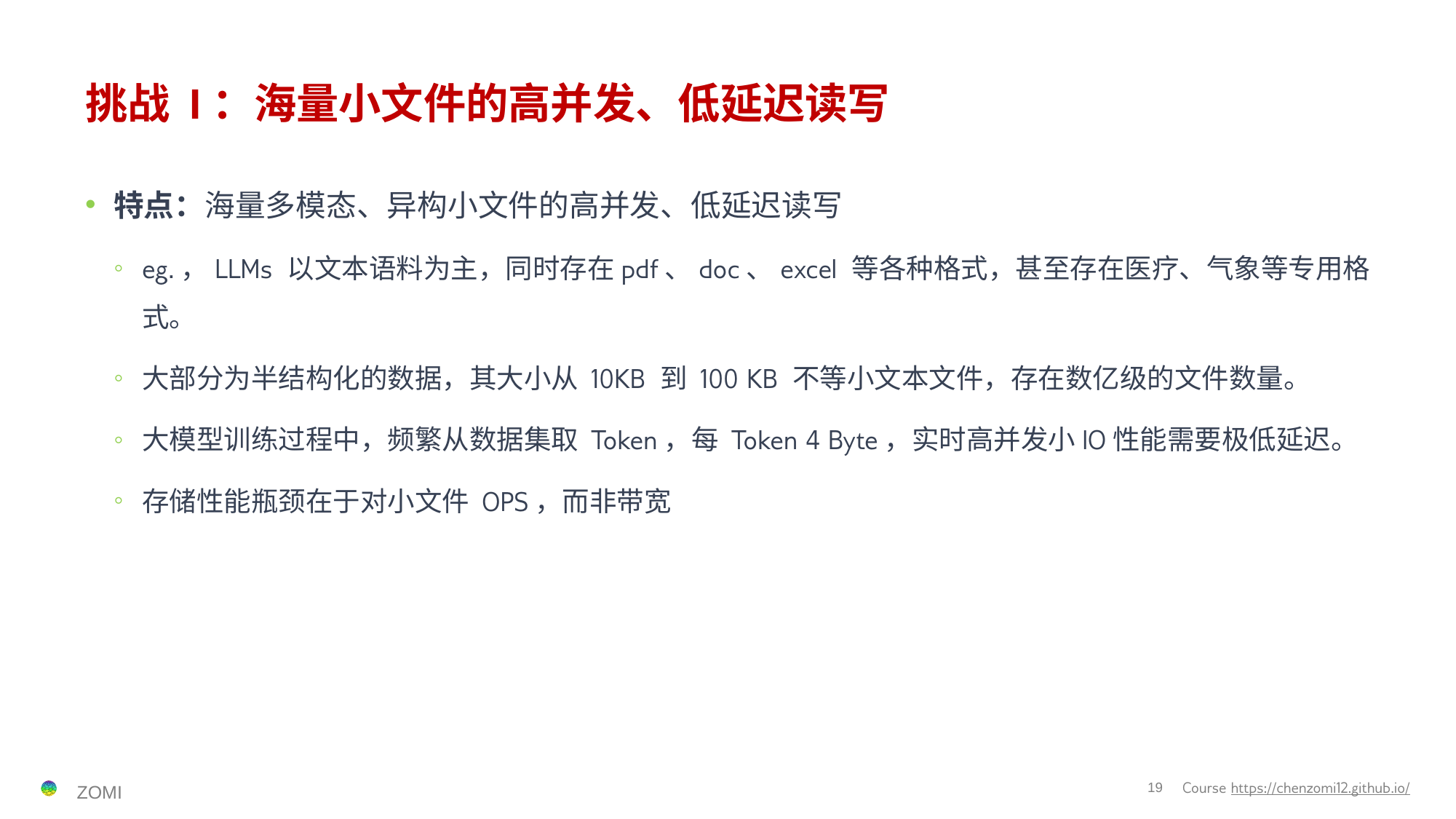

# 挑战 I：海量小文件的高并发、低延迟读写
特点：海量多模态、异构小文件的高并发、低延迟读写
eg.，LLMs 以文本语料为主，同时存在pdf、doc、excel 等各种格式，甚至存在医疗、气象等专用格式。
大部分为半结构化的数据，其大小从 10KB 到 100 KB 不等小文本文件，存在数亿级的文件数量。
大模型训练过程中，频繁从数据集取 Token，每 Token 4 Byte，实时高并发小IO性能需要极低延迟。
存储性能瓶颈在于对小文件 OPS，而非带宽